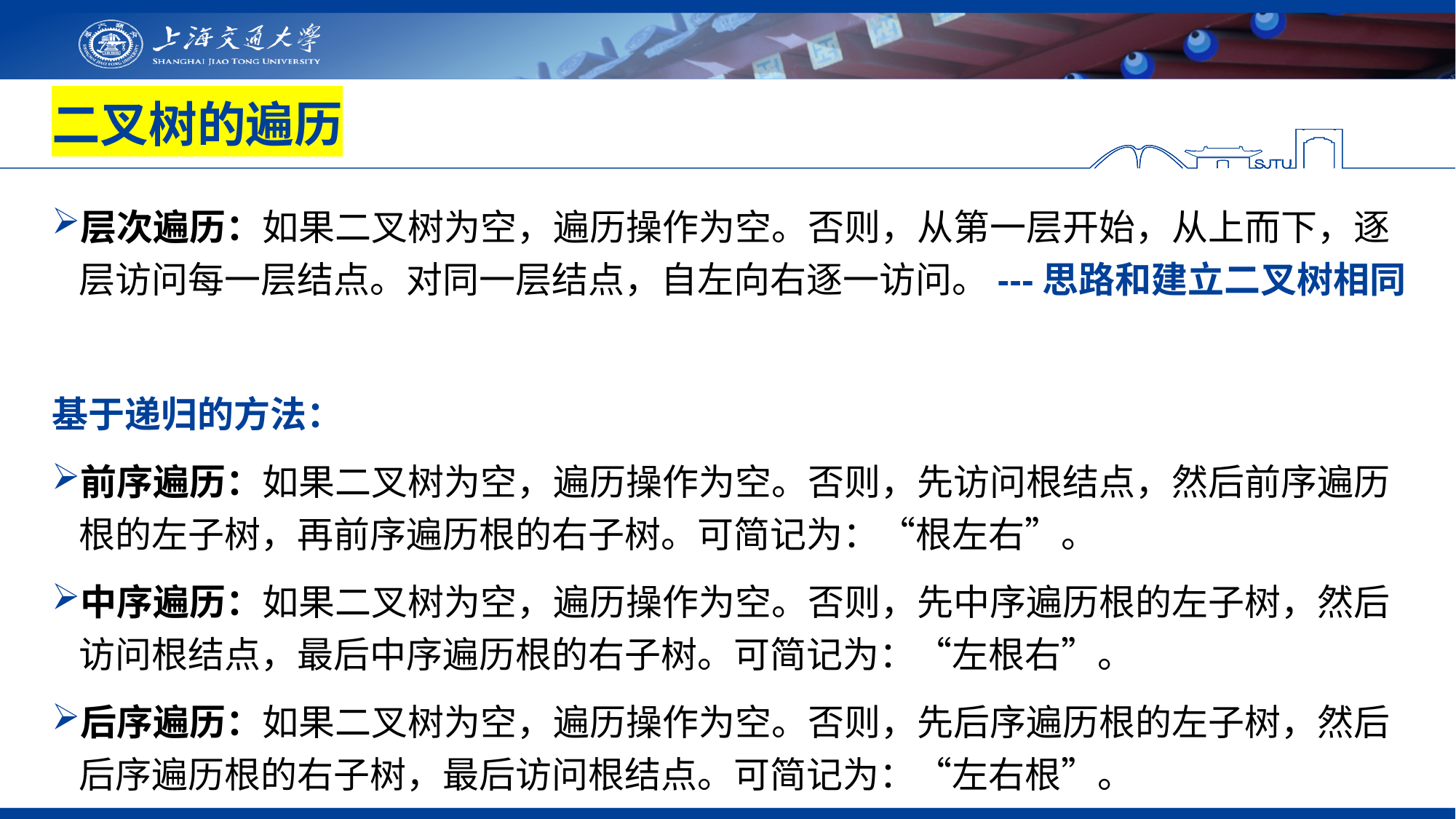

# 二叉树的遍历
层次遍历：如果二叉树为空，遍历操作为空。否则，从第一层开始，从上而下，逐层访问每一层结点。对同一层结点，自左向右逐一访问。---思路和建立二叉树相同

基于递归的方法：
前序遍历：如果二叉树为空，遍历操作为空。否则，先访问根结点，然后前序遍历根的左子树，再前序遍历根的右子树。可简记为：“根左右”。
中序遍历：如果二叉树为空，遍历操作为空。否则，先中序遍历根的左子树，然后访问根结点，最后中序遍历根的右子树。可简记为：“左根右”。
后序遍历：如果二叉树为空，遍历操作为空。否则，先后序遍历根的左子树，然后后序遍历根的右子树，最后访问根结点。可简记为：“左右根”。